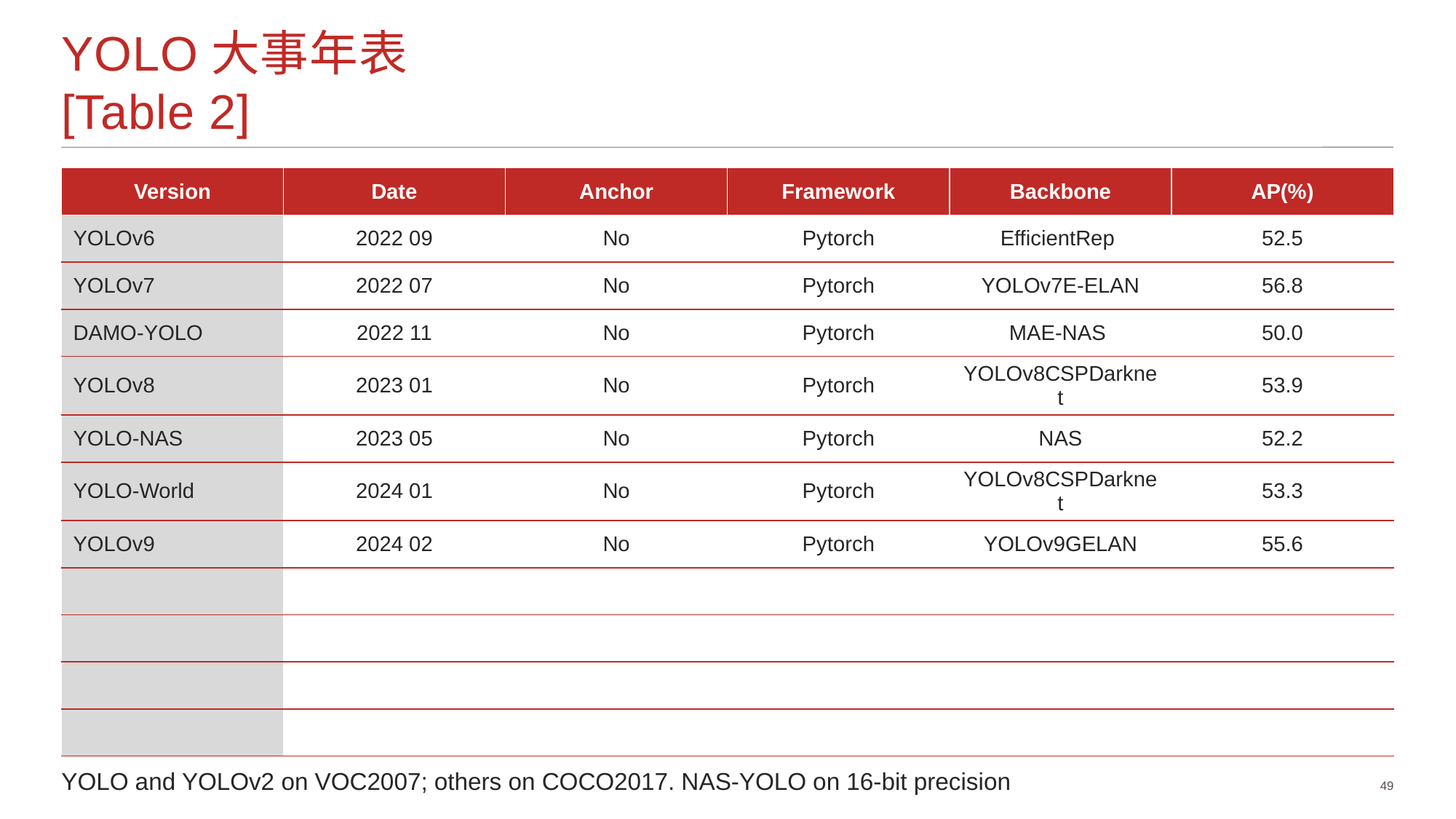

# YOLO大事年表								[Table 2]
| Version | Date | Anchor | Framework | Backbone | AP(%) |
| --- | --- | --- | --- | --- | --- |
| YOLOv6 | 2022 09 | No | Pytorch | EfficientRep | 52.5 |
| YOLOv7 | 2022 07 | No | Pytorch | YOLOv7E-ELAN | 56.8 |
| DAMO-YOLO | 2022 11 | No | Pytorch | MAE-NAS | 50.0 |
| YOLOv8 | 2023 01 | No | Pytorch | YOLOv8CSPDarknet | 53.9 |
| YOLO-NAS | 2023 05 | No | Pytorch | NAS | 52.2 |
| YOLO-World | 2024 01 | No | Pytorch | YOLOv8CSPDarknet | 53.3 |
| YOLOv9 | 2024 02 | No | Pytorch | YOLOv9GELAN | 55.6 |
|  |  |  |  |  |  |
|  |  |  |  |  |  |
|  |  |  |  |  |  |
|  |  |  |  |  |  |
YOLO and YOLOv2 on VOC2007; others on COCO2017. NAS-YOLO on 16-bit precision